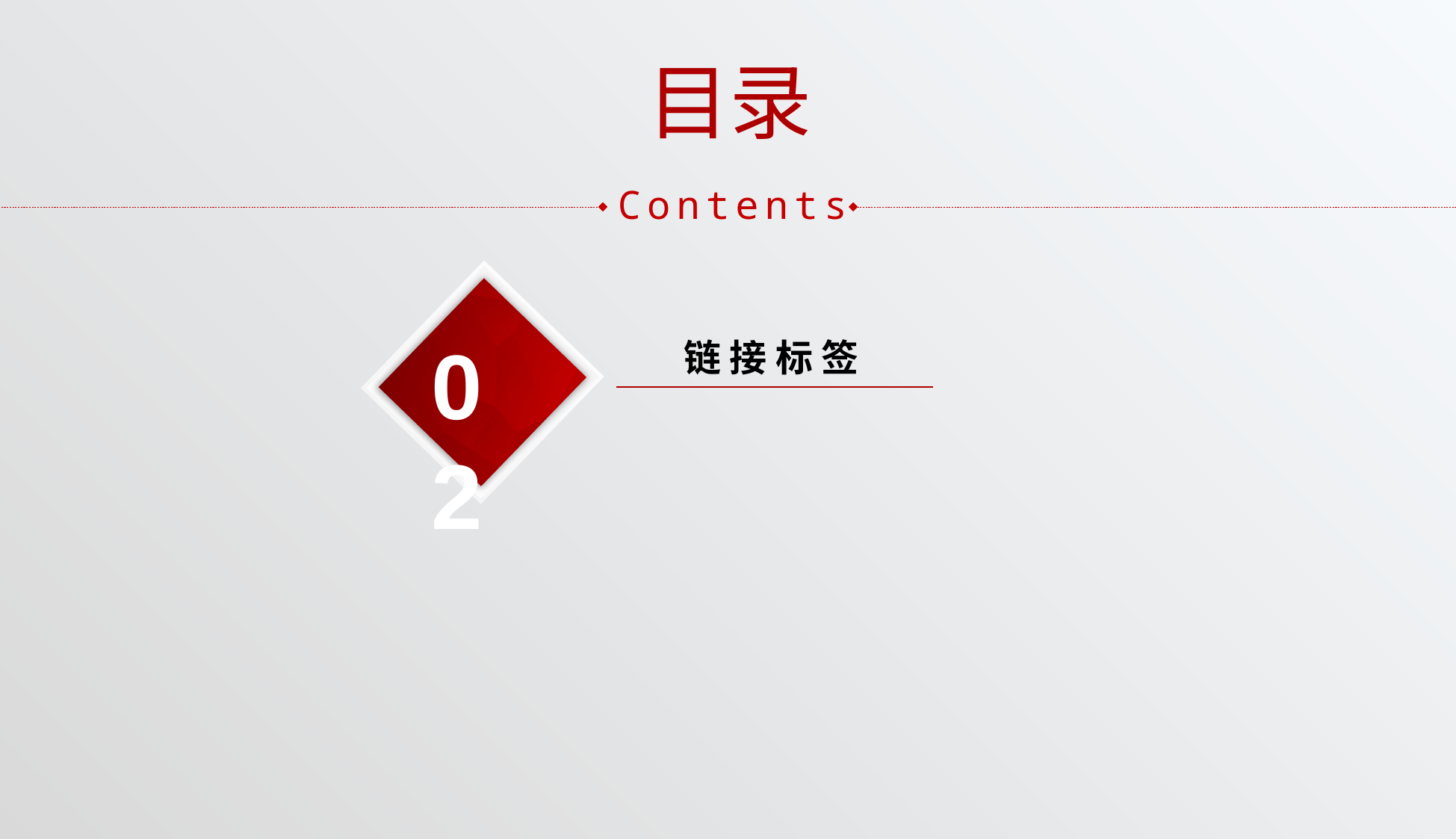

目录
Contents

02
链 接 标 签